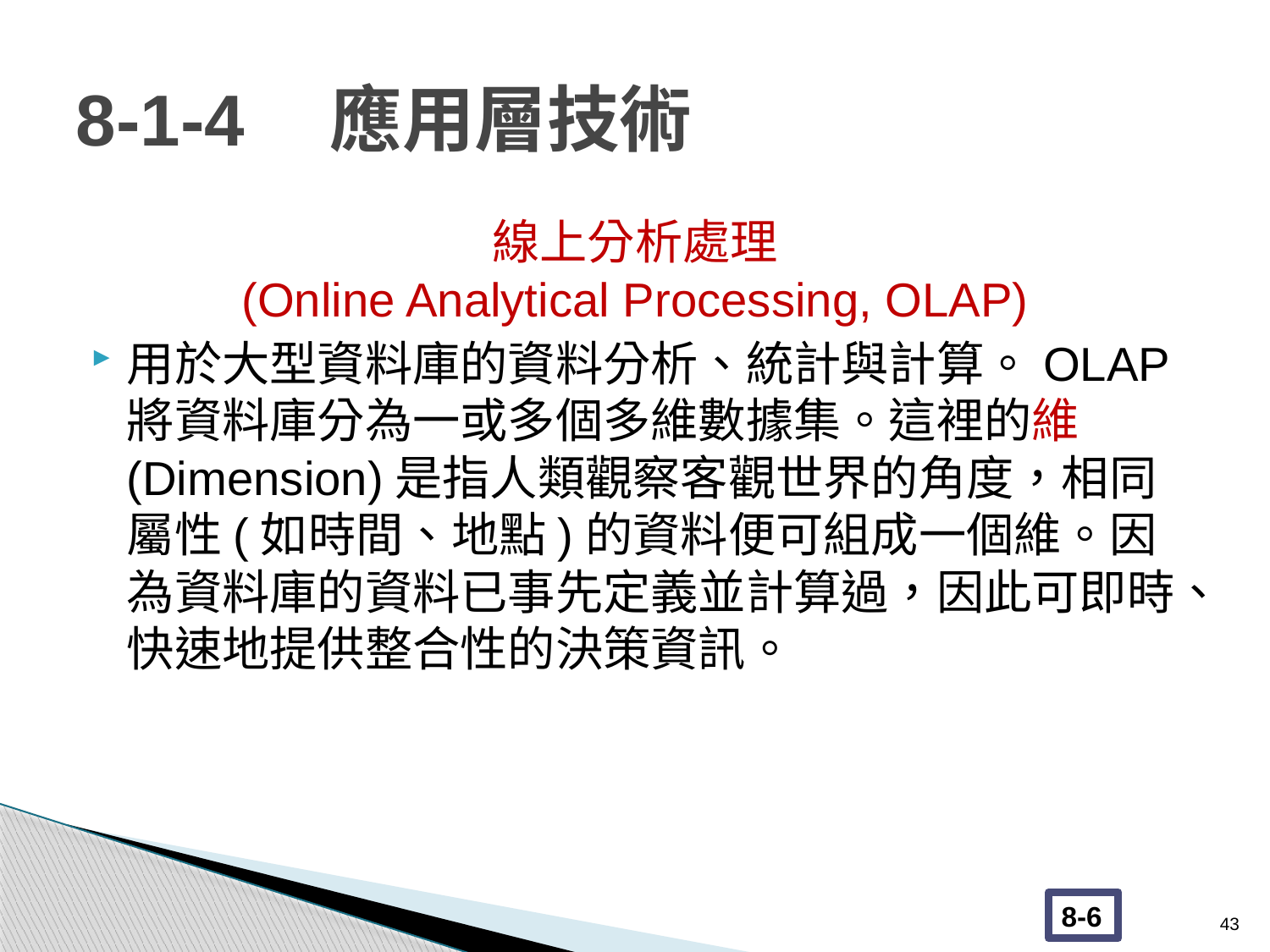

# 8-1-4	應用層技術
線上分析處理
(Online Analytical Processing, OLAP)
用於大型資料庫的資料分析、統計與計算。OLAP將資料庫分為一或多個多維數據集。這裡的維(Dimension)是指人類觀察客觀世界的角度，相同屬性(如時間、地點)的資料便可組成一個維。因為資料庫的資料已事先定義並計算過，因此可即時、快速地提供整合性的決策資訊。
43